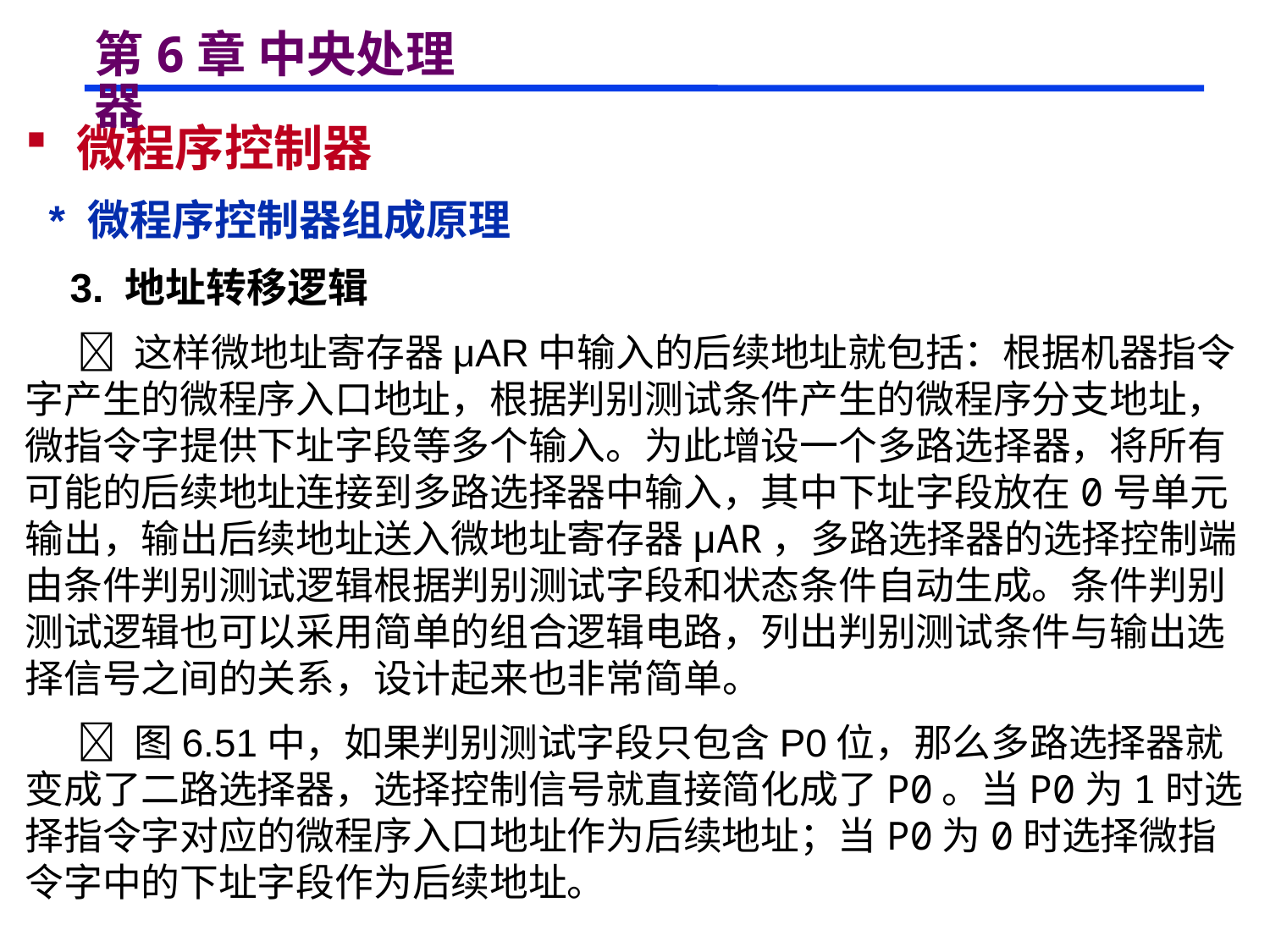

# 第6章 中央处理器
 微程序控制器
  * 微程序控制器组成原理
    3. 地址转移逻辑
      • 这样微地址寄存器μAR中输入的后续地址就包括：根据机器指令字产生的微程序入口地址，根据判别测试条件产生的微程序分支地址，微指令字提供下址字段等多个输入。为此增设一个多路选择器，将所有可能的后续地址连接到多路选择器中输入，其中下址字段放在0号单元输出，输出后续地址送入微地址寄存器μAR，多路选择器的选择控制端由条件判别测试逻辑根据判别测试字段和状态条件自动生成。条件判别测试逻辑也可以采用简单的组合逻辑电路，列出判别测试条件与输出选择信号之间的关系，设计起来也非常简单。
      • 图6.51中，如果判别测试字段只包含P0位，那么多路选择器就变成了二路选择器，选择控制信号就直接简化成了P0。当P0为1时选择指令字对应的微程序入口地址作为后续地址；当P0为0时选择微指令字中的下址字段作为后续地址。